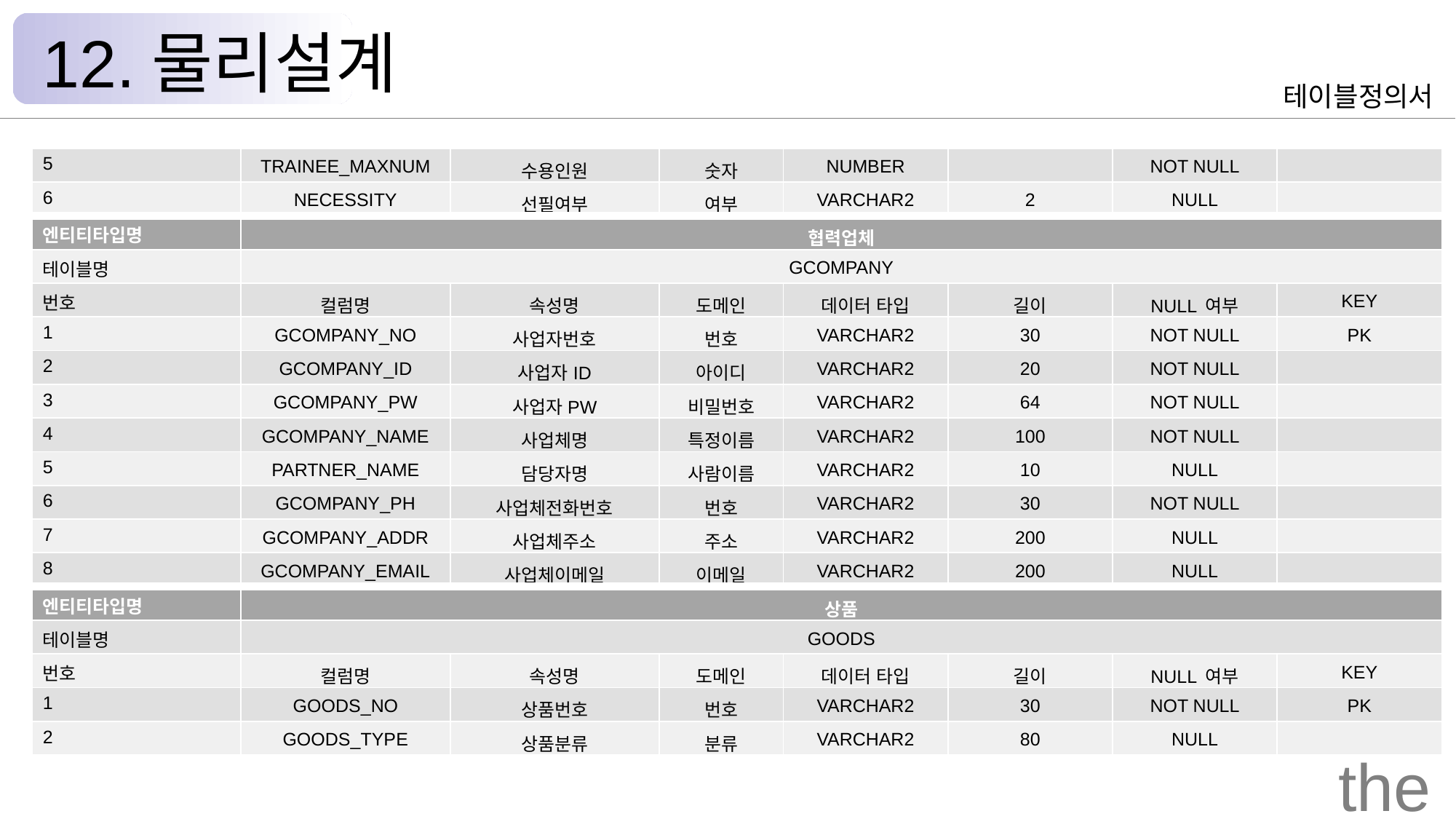

12.물리설계

테이블정의서
| 5 | TRAINEE\_MAXNUM | 수용인원 | 숫자 | NUMBER |  | NOT NULL |  |
| --- | --- | --- | --- | --- | --- | --- | --- |
| 6 | NECESSITY | 선필여부 | 여부 | VARCHAR2 | 2 | NULL |  |
| 엔티티타입명 | 협력업체 |  |  |  |  |  |  |
| 테이블명 | GCOMPANY |  |  |  |  |  |  |
| 번호 | 컬럼명 | 속성명 | 도메인 | 데이터 타입 | 길이 | NULL 여부 | KEY |
| 1 | GCOMPANY\_NO | 사업자번호 | 번호 | VARCHAR2 | 30 | NOT NULL | PK |
| 2 | GCOMPANY\_ID | 사업자ID | 아이디 | VARCHAR2 | 20 | NOT NULL |  |
| 3 | GCOMPANY\_PW | 사업자PW | 비밀번호 | VARCHAR2 | 64 | NOT NULL |  |
| 4 | GCOMPANY\_NAME | 사업체명 | 특정이름 | VARCHAR2 | 100 | NOT NULL |  |
| 5 | PARTNER\_NAME | 담당자명 | 사람이름 | VARCHAR2 | 10 | NULL |  |
| 6 | GCOMPANY\_PH | 사업체전화번호 | 번호 | VARCHAR2 | 30 | NOT NULL |  |
| 7 | GCOMPANY\_ADDR | 사업체주소 | 주소 | VARCHAR2 | 200 | NULL |  |
| 8 | GCOMPANY\_EMAIL | 사업체이메일 | 이메일 | VARCHAR2 | 200 | NULL |  |
| 엔티티타입명 | 상품 |  |  |  |  |  |  |
| 테이블명 | GOODS |  |  |  |  |  |  |
| 번호 | 컬럼명 | 속성명 | 도메인 | 데이터 타입 | 길이 | NULL 여부 | KEY |
| 1 | GOODS\_NO | 상품번호 | 번호 | VARCHAR2 | 30 | NOT NULL | PK |
| 2 | GOODS\_TYPE | 상품분류 | 분류 | VARCHAR2 | 80 | NULL |  |
the Palace